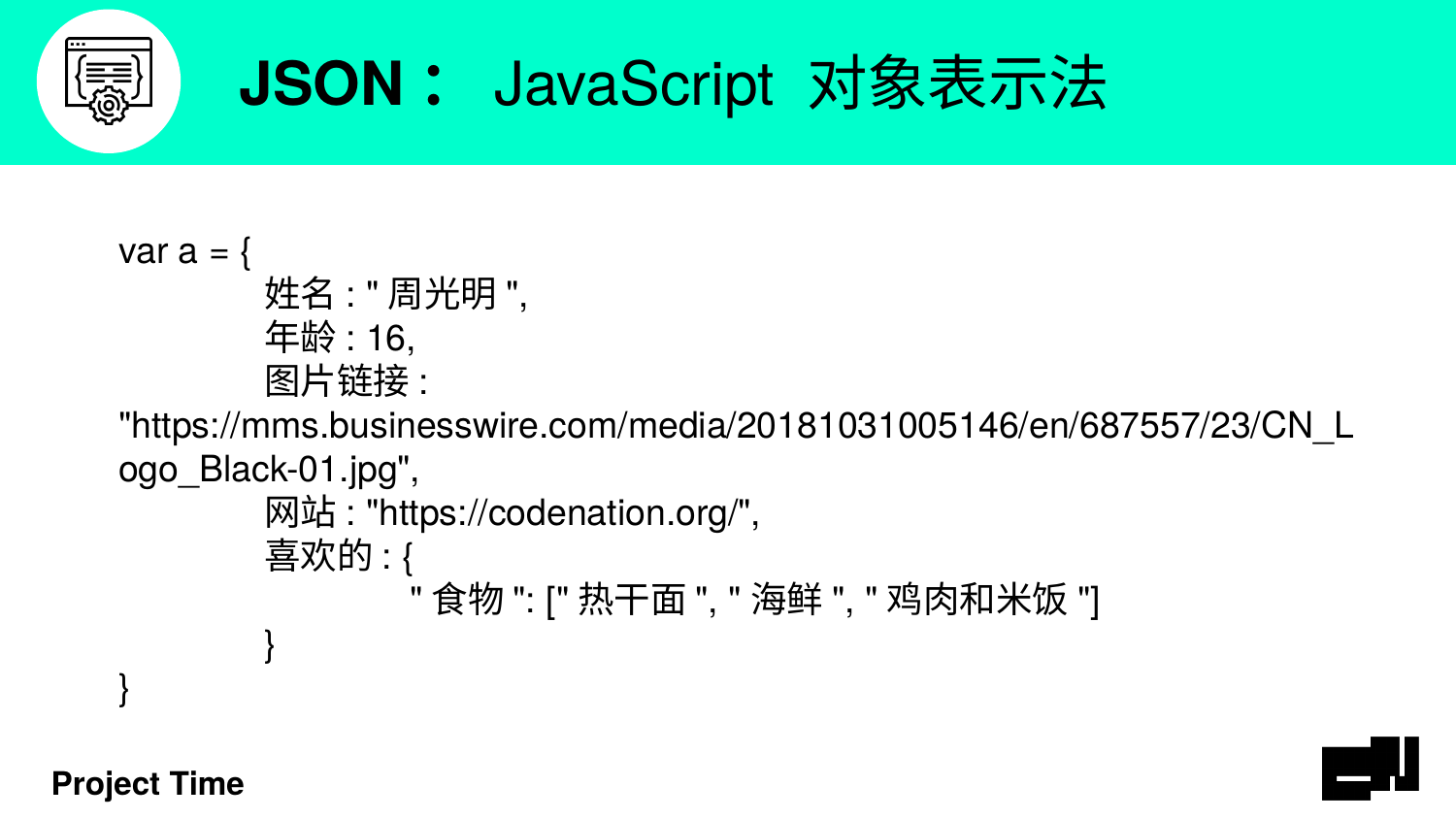

# JSON：JavaScript 对象表示法
var a = {
	姓名: "周光明",
	年龄: 16,
	图片链接: "https://mms.businesswire.com/media/20181031005146/en/687557/23/CN_Logo_Black-01.jpg",
	网站: "https://codenation.org/",
	喜欢的: {
		"食物": ["热干面", "海鲜", "鸡肉和米饭"]
	}
}